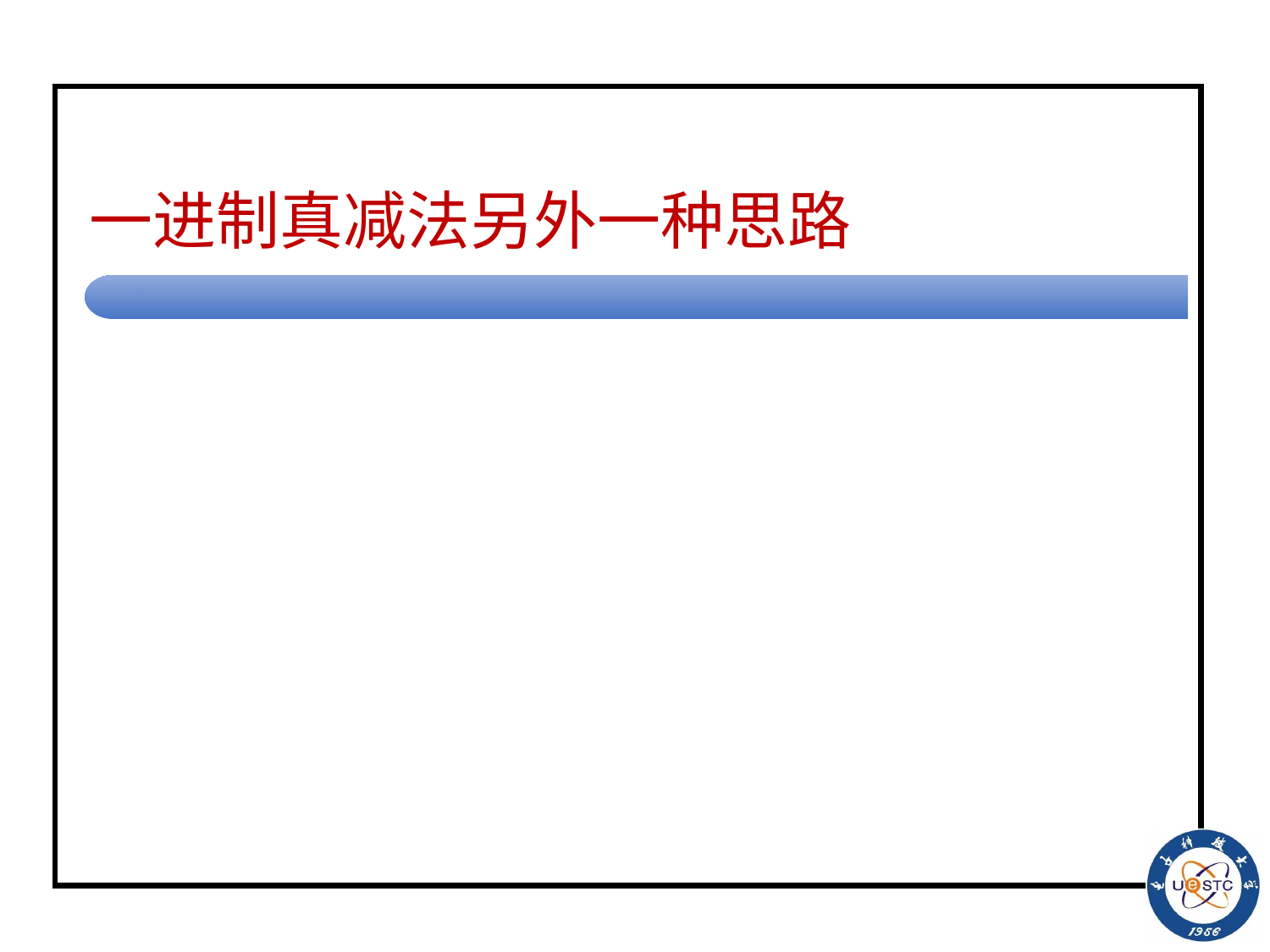

# 一进制真减法另外一种思路
(1)开始循环,  用B替换1左边领头的0
<q0,  0,  q1,  B,  R>

(2)向右搜寻1。
<q1,  0,  q1,  0,  R>
<q1,  1,  q2,  1,  R>

(3)向右寻1右边的第一个0,  并将这个0替换为X
<q2,  X,  q2,  X,  R>
<q2,  0,  q3,  X,  L>